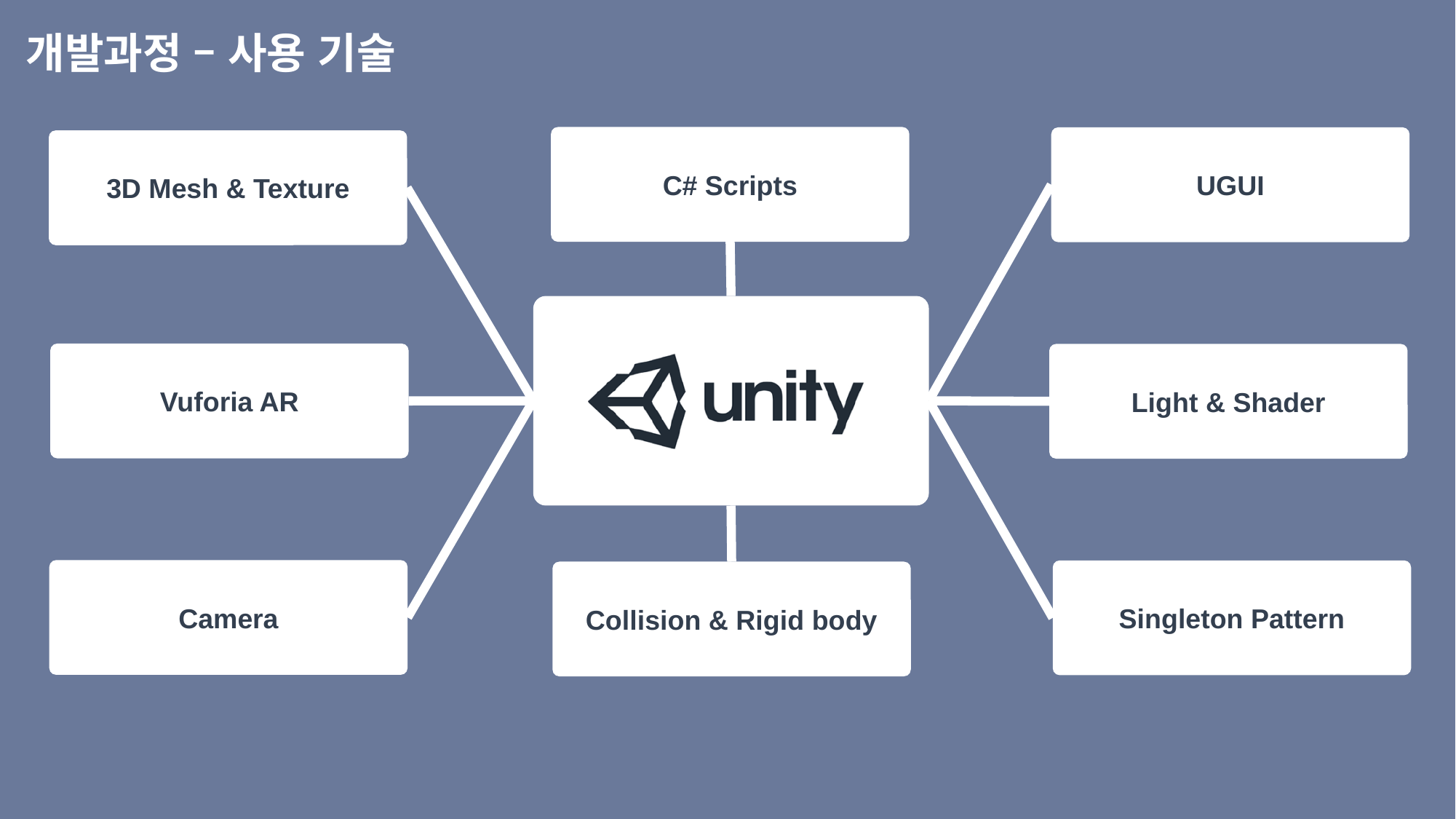

개발과정 – 사용 기술
C# Scripts
UGUI
3D Mesh & Texture

Vuforia AR
Light & Shader
Camera
Singleton Pattern
Collision & Rigid body